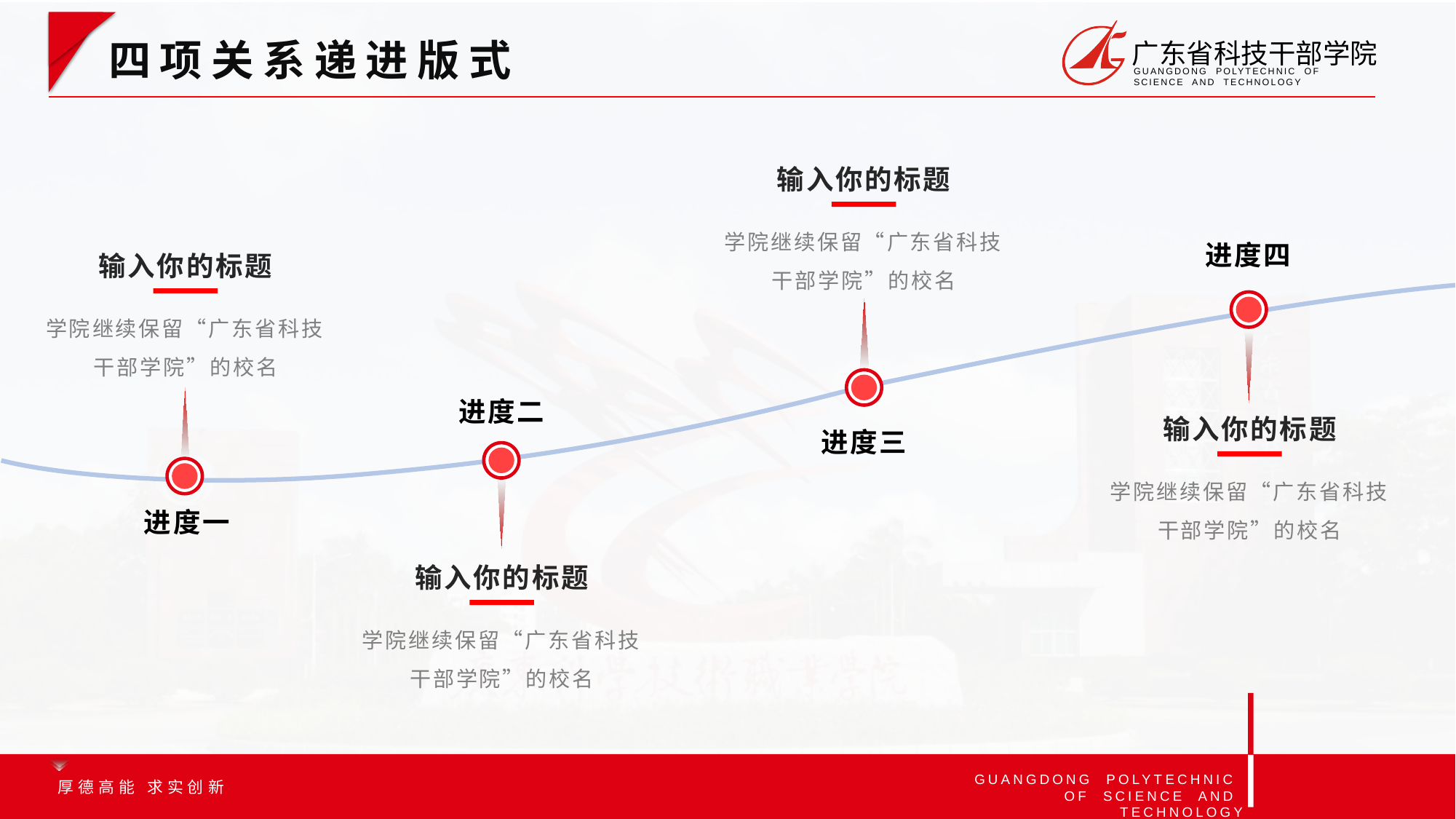

点击曲线右键☞编辑顶点☞即可修改曲线曲度

单击参考线☞按住Ctrl拖拽☞即可复制参考线
四项关系递进版式
输入你的标题

学院继续保留“广东省科技干部学院”的校名
进度四
输入你的标题

学院继续保留“广东省科技干部学院”的校名

进度二
输入你的标题
进度三

学院继续保留“广东省科技干部学院”的校名

进度一
输入你的标题

学院继续保留“广东省科技干部学院”的校名